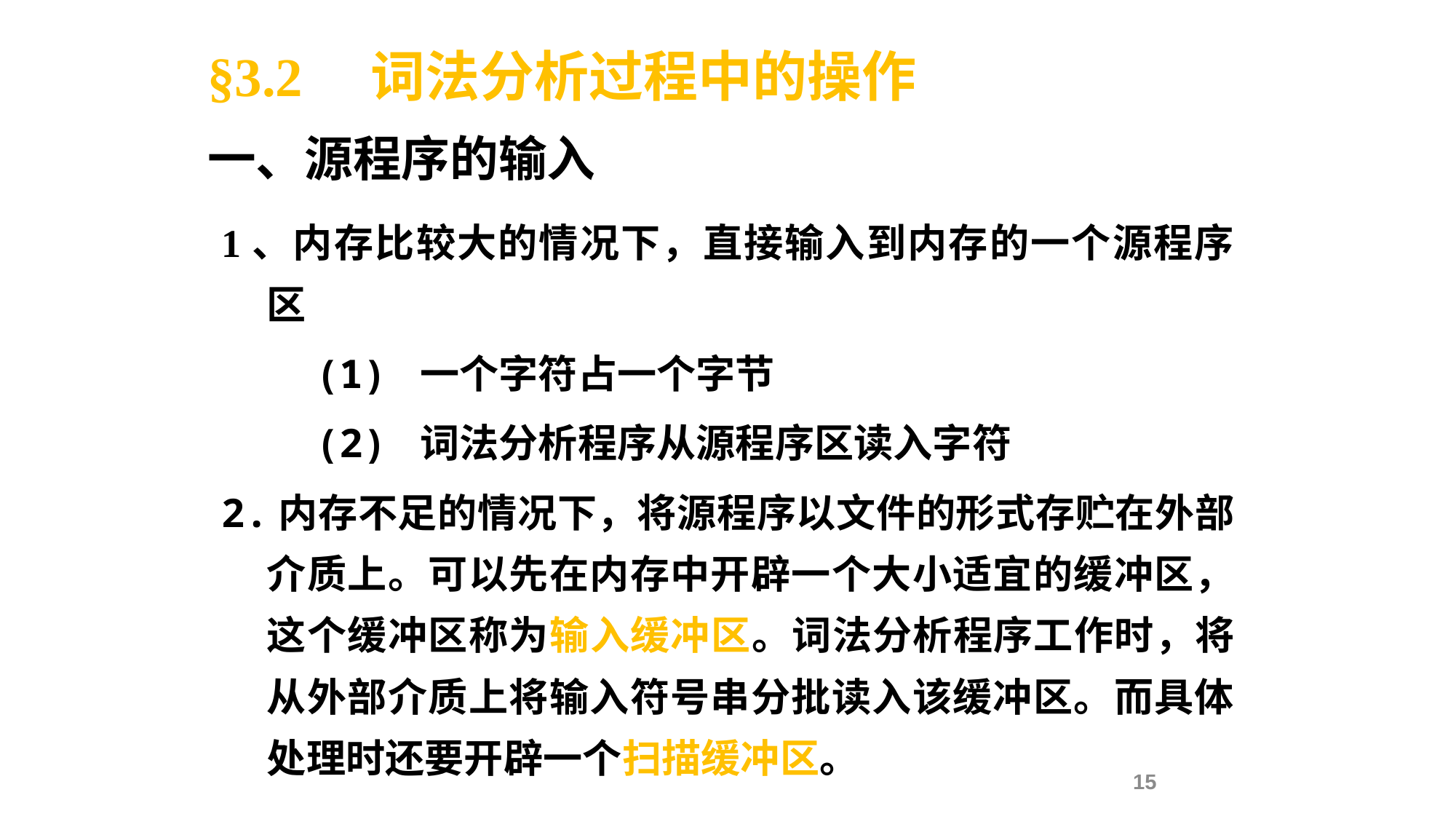

§3.2    词法分析过程中的操作
一、源程序的输入
1、内存比较大的情况下，直接输入到内存的一个源程序区
    (1) 一个字符占一个字节
    (2) 词法分析程序从源程序区读入字符
2.内存不足的情况下，将源程序以文件的形式存贮在外部介质上。可以先在内存中开辟一个大小适宜的缓冲区，这个缓冲区称为输入缓冲区。词法分析程序工作时，将从外部介质上将输入符号串分批读入该缓冲区。而具体处理时还要开辟一个扫描缓冲区。
15